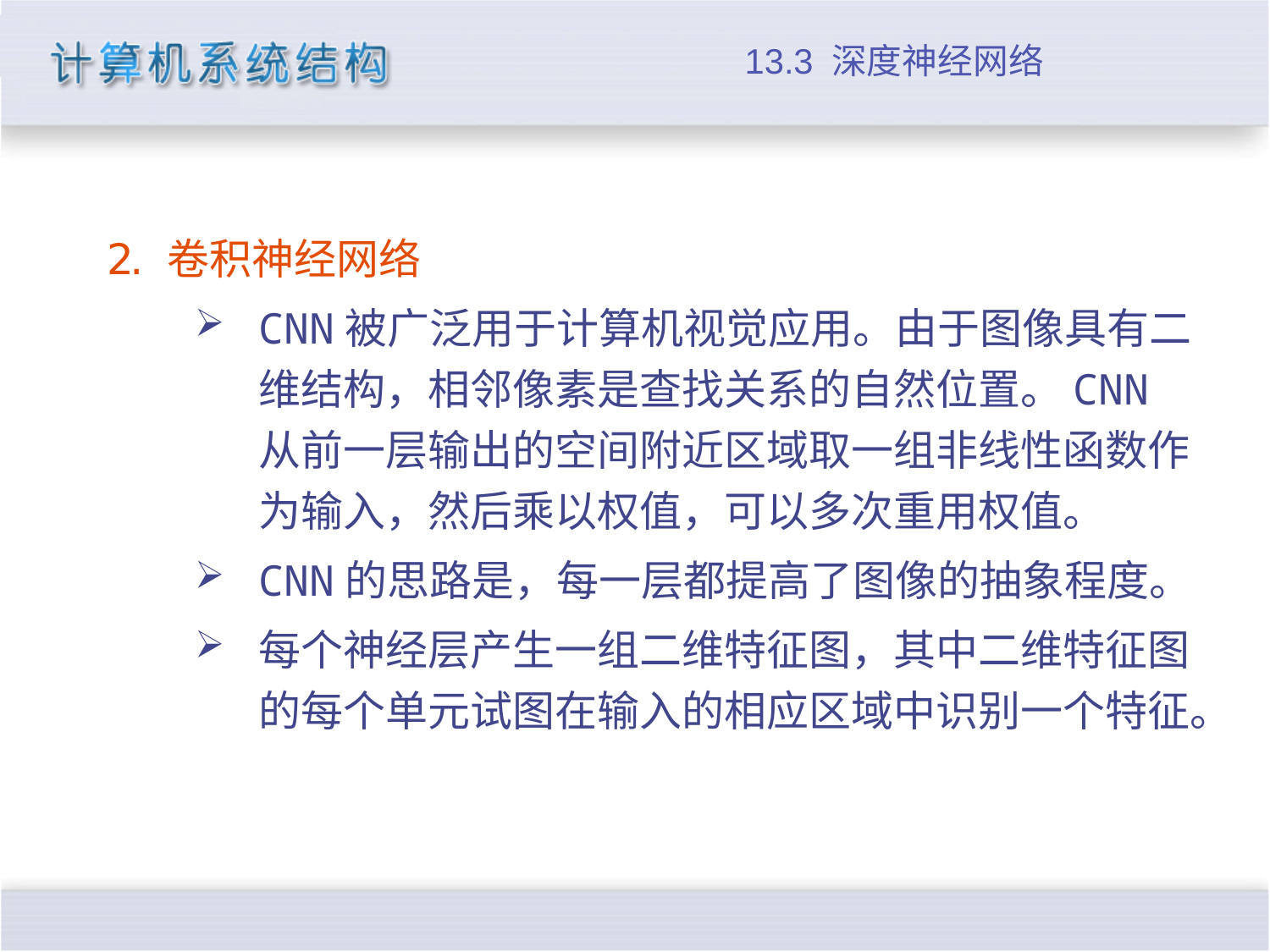

# 13.3 深度神经网络
2. 卷积神经网络
CNN被广泛用于计算机视觉应用。由于图像具有二维结构，相邻像素是查找关系的自然位置。CNN从前一层输出的空间附近区域取一组非线性函数作为输入，然后乘以权值，可以多次重用权值。
CNN的思路是，每一层都提高了图像的抽象程度。
每个神经层产生一组二维特征图，其中二维特征图的每个单元试图在输入的相应区域中识别一个特征。